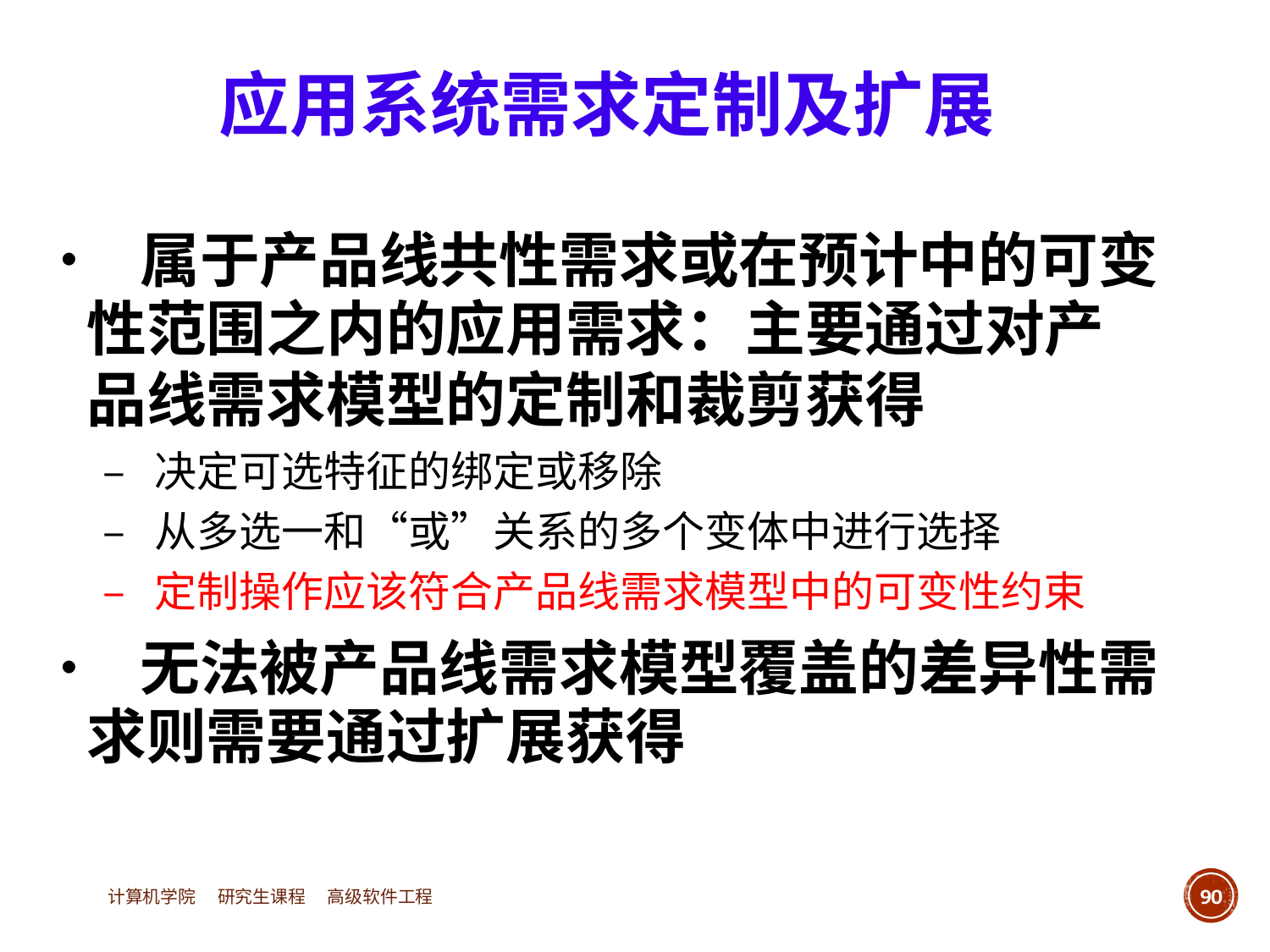

应用系统需求定制及扩展

•  属于产品线共性需求或在预计中的可变
	性范围之内的应用需求：主要通过对产
	品线需求模型的定制和裁剪获得
		–  决定可选特征的绑定或移除
		–  从多选一和“或”关系的多个变体中进行选择
		–  定制操作应该符合产品线需求模型中的可变性约束
•  无法被产品线需求模型覆盖的差异性需
	求则需要通过扩展获得
计算机学院    研究生课程    高级软件工程
90